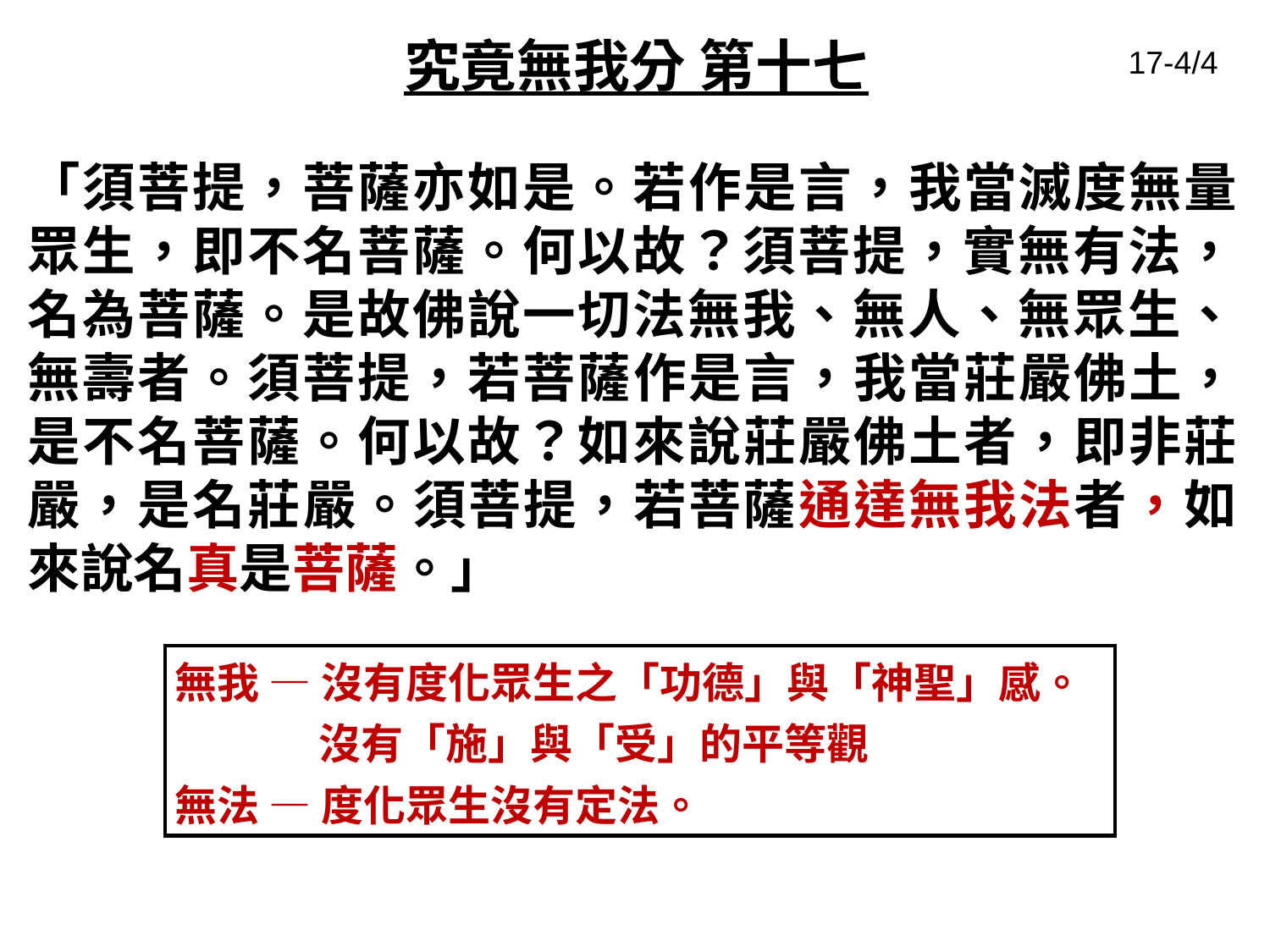

# 究竟無我分 第十七
17-4/4
「須菩提，菩薩亦如是。若作是言，我當滅度無量眾生，即不名菩薩。何以故？須菩提，實無有法，名為菩薩。是故佛說一切法無我、無人、無眾生、無壽者。須菩提，若菩薩作是言，我當莊嚴佛土，是不名菩薩。何以故？如來說莊嚴佛土者，即非莊嚴，是名莊嚴。須菩提，若菩薩通達無我法者，如來說名真是菩薩。」
無我 — 沒有度化眾生之「功德」與「神聖」感。
              沒有「施」與「受」的平等觀
無法 — 度化眾生沒有定法。